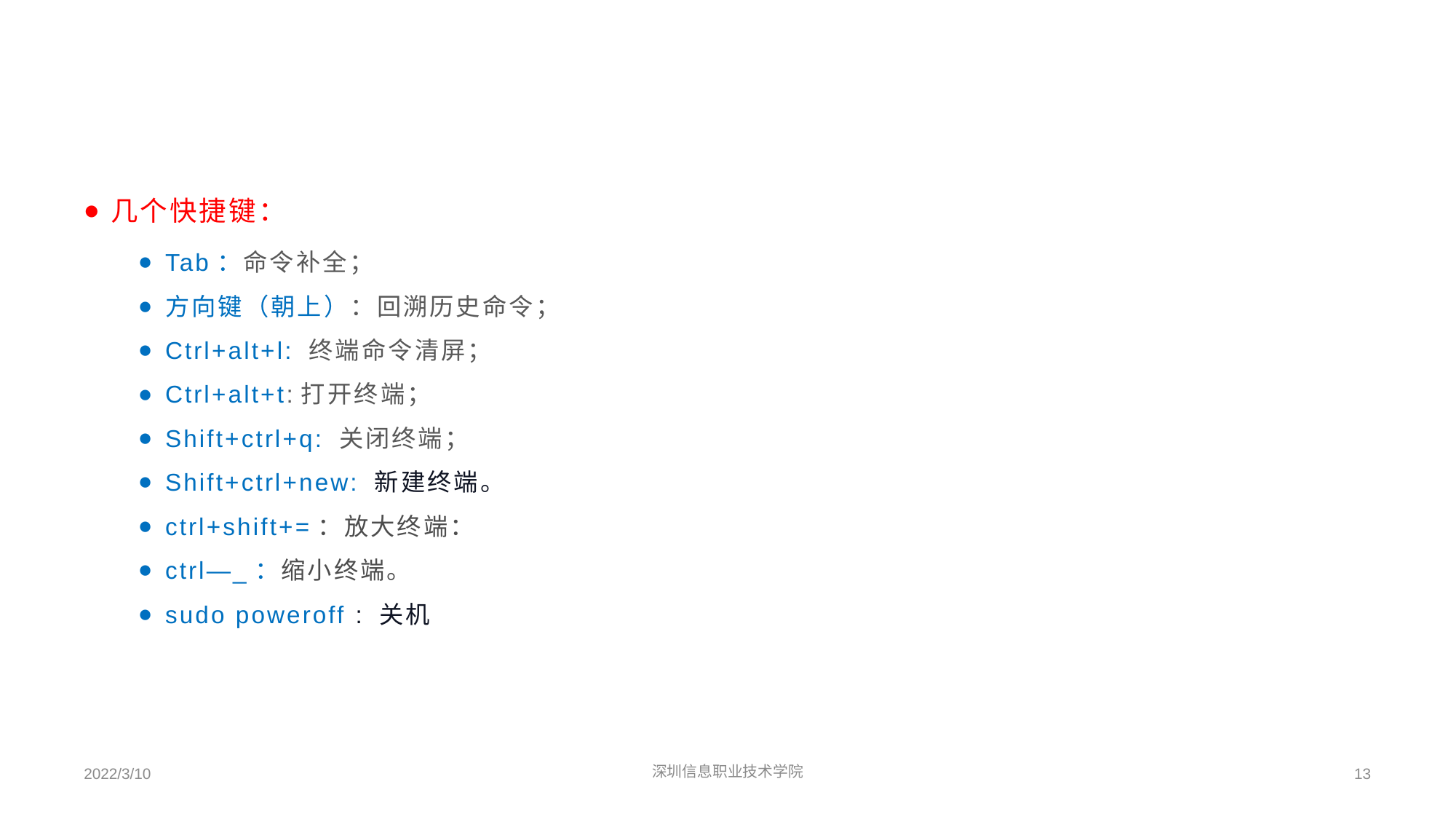

几个快捷键：
Tab：命令补全；
方向键（朝上）：回溯历史命令；
Ctrl+alt+l: 终端命令清屏；
Ctrl+alt+t:打开终端；
Shift+ctrl+q: 关闭终端；
Shift+ctrl+new: 新建终端。
ctrl+shift+=：放大终端：
ctrl—_：缩小终端。
sudo poweroff : 关机
2022/3/10
深圳信息职业技术学院
13